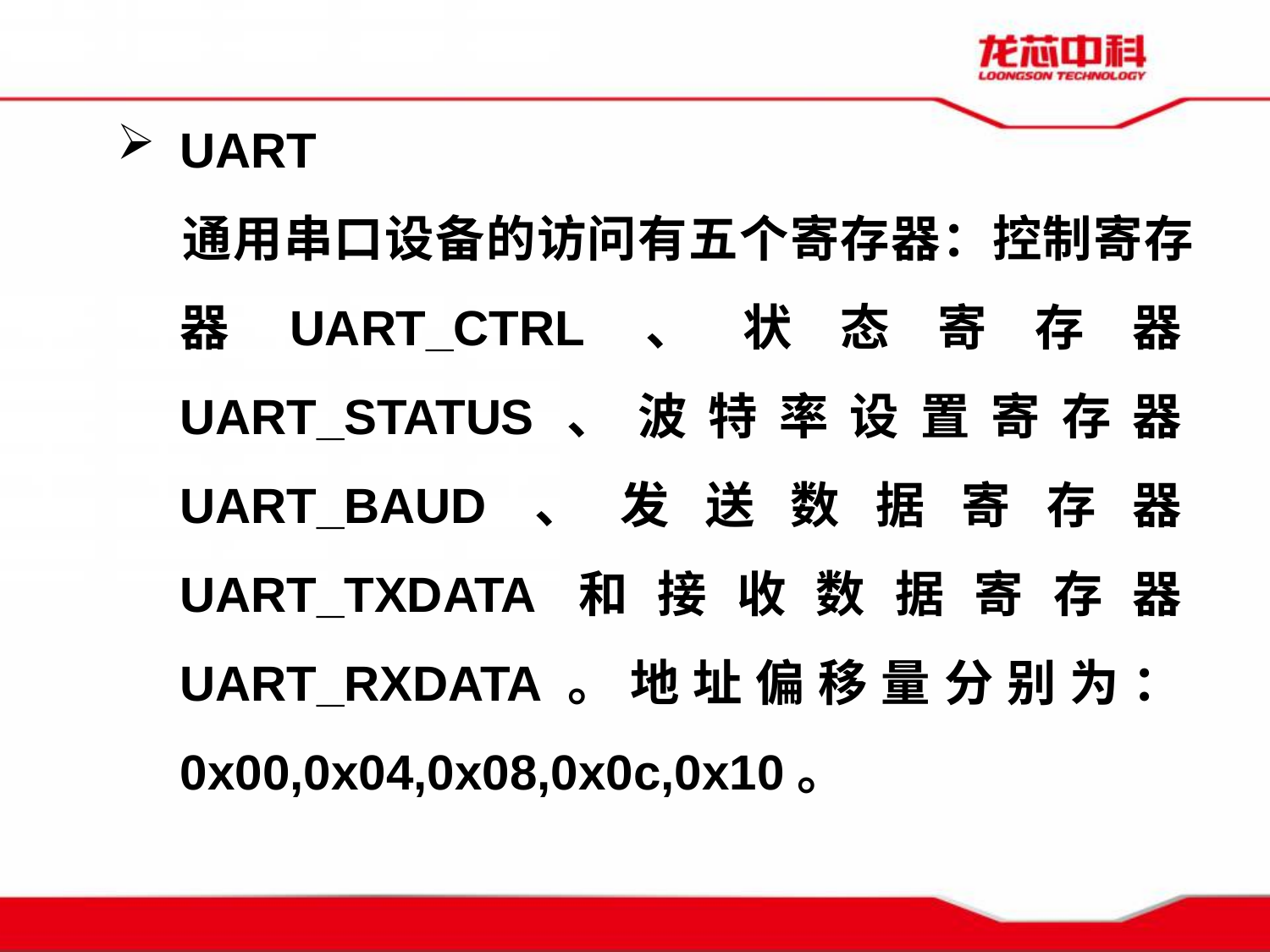

UART
通用串口设备的访问有五个寄存器：控制寄存器UART_CTRL、状态寄存器UART_STATUS、波特率设置寄存器UART_BAUD、发送数据寄存器UART_TXDATA和接收数据寄存器UART_RXDATA。地址偏移量分别为：0x00,0x04,0x08,0x0c,0x10。